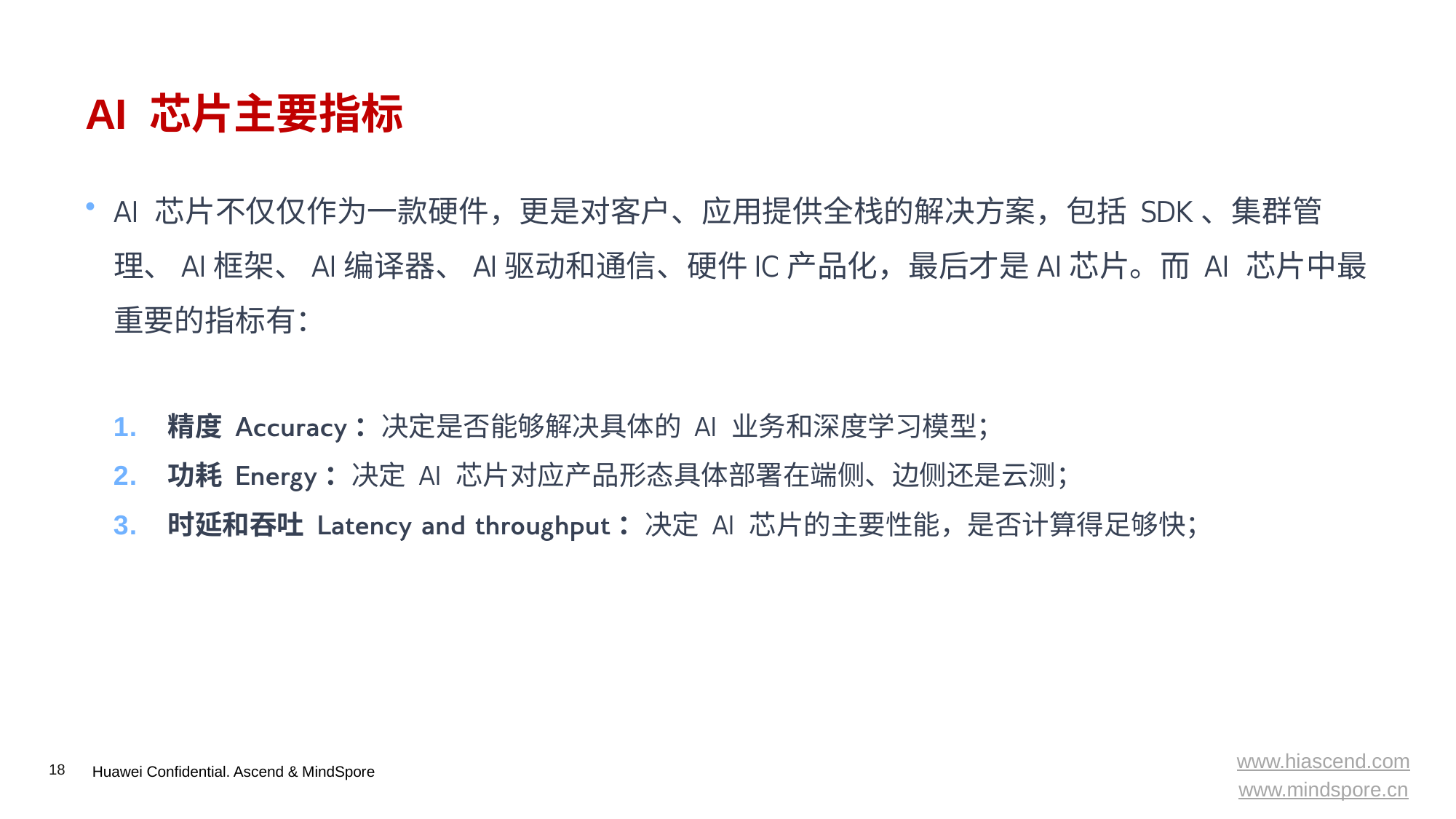

# AI 芯片主要指标
AI 芯片不仅仅作为一款硬件，更是对客户、应用提供全栈的解决方案，包括 SDK、集群管理、AI框架、AI编译器、AI驱动和通信、硬件IC产品化，最后才是AI芯片。而 AI 芯片中最重要的指标有：

精度 Accuracy：决定是否能够解决具体的 AI 业务和深度学习模型；
功耗 Energy：决定 AI 芯片对应产品形态具体部署在端侧、边侧还是云测；
时延和吞吐 Latency and throughput：决定 AI 芯片的主要性能，是否计算得足够快；